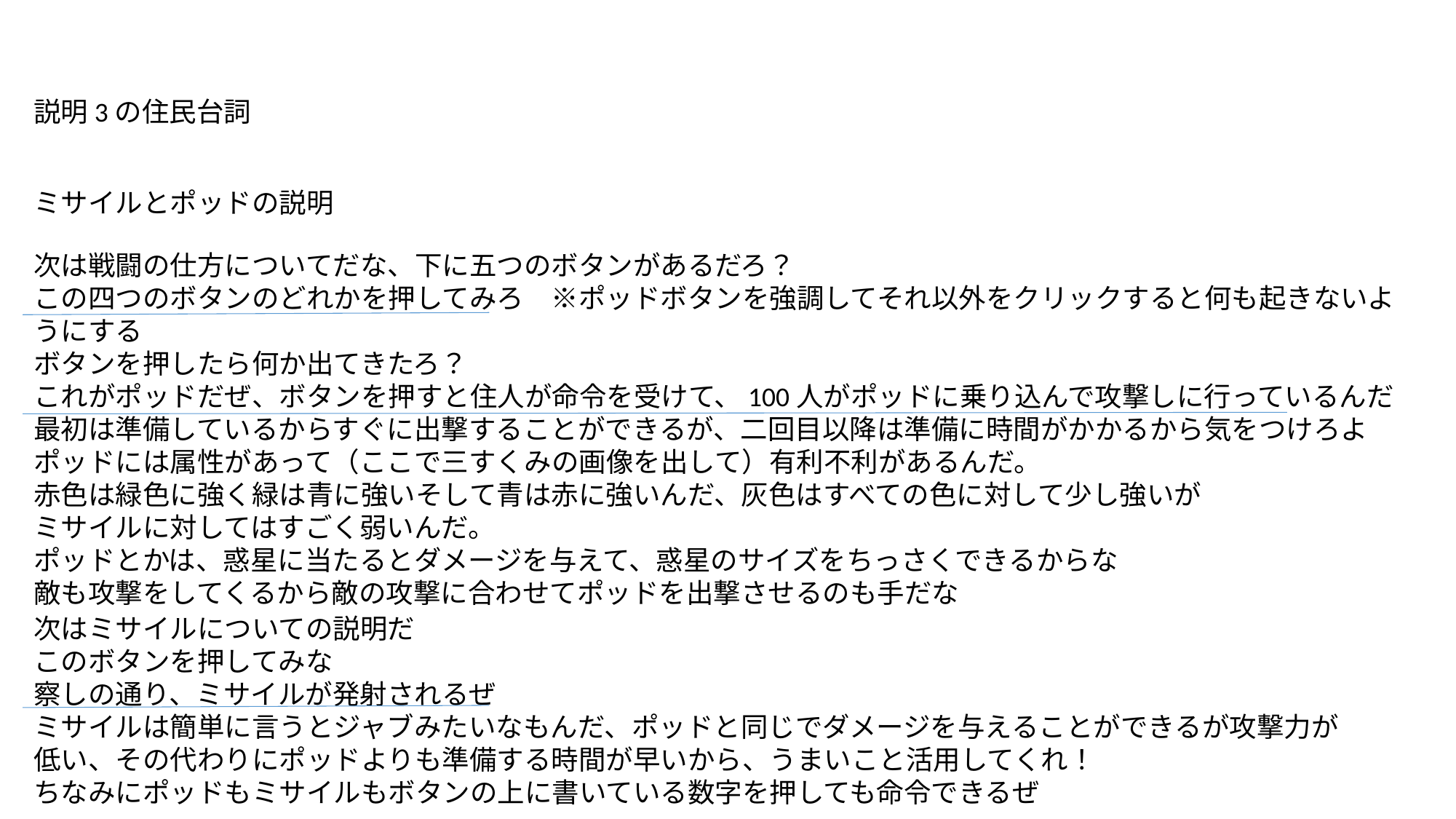

説明3の住民台詞
ミサイルとポッドの説明
次は戦闘の仕方についてだな、下に五つのボタンがあるだろ？
この四つのボタンのどれかを押してみろ　※ポッドボタンを強調してそれ以外をクリックすると何も起きないようにする
ボタンを押したら何か出てきたろ？
これがポッドだぜ、ボタンを押すと住人が命令を受けて、100人がポッドに乗り込んで攻撃しに行っているんだ
最初は準備しているからすぐに出撃することができるが、二回目以降は準備に時間がかかるから気をつけろよ
ポッドには属性があって（ここで三すくみの画像を出して）有利不利があるんだ。
赤色は緑色に強く緑は青に強いそして青は赤に強いんだ、灰色はすべての色に対して少し強いが
ミサイルに対してはすごく弱いんだ。
ポッドとかは、惑星に当たるとダメージを与えて、惑星のサイズをちっさくできるからな
敵も攻撃をしてくるから敵の攻撃に合わせてポッドを出撃させるのも手だな
次はミサイルについての説明だ
このボタンを押してみな
察しの通り、ミサイルが発射されるぜ
ミサイルは簡単に言うとジャブみたいなもんだ、ポッドと同じでダメージを与えることができるが攻撃力が低い、その代わりにポッドよりも準備する時間が早いから、うまいこと活用してくれ！
ちなみにポッドもミサイルもボタンの上に書いている数字を押しても命令できるぜ